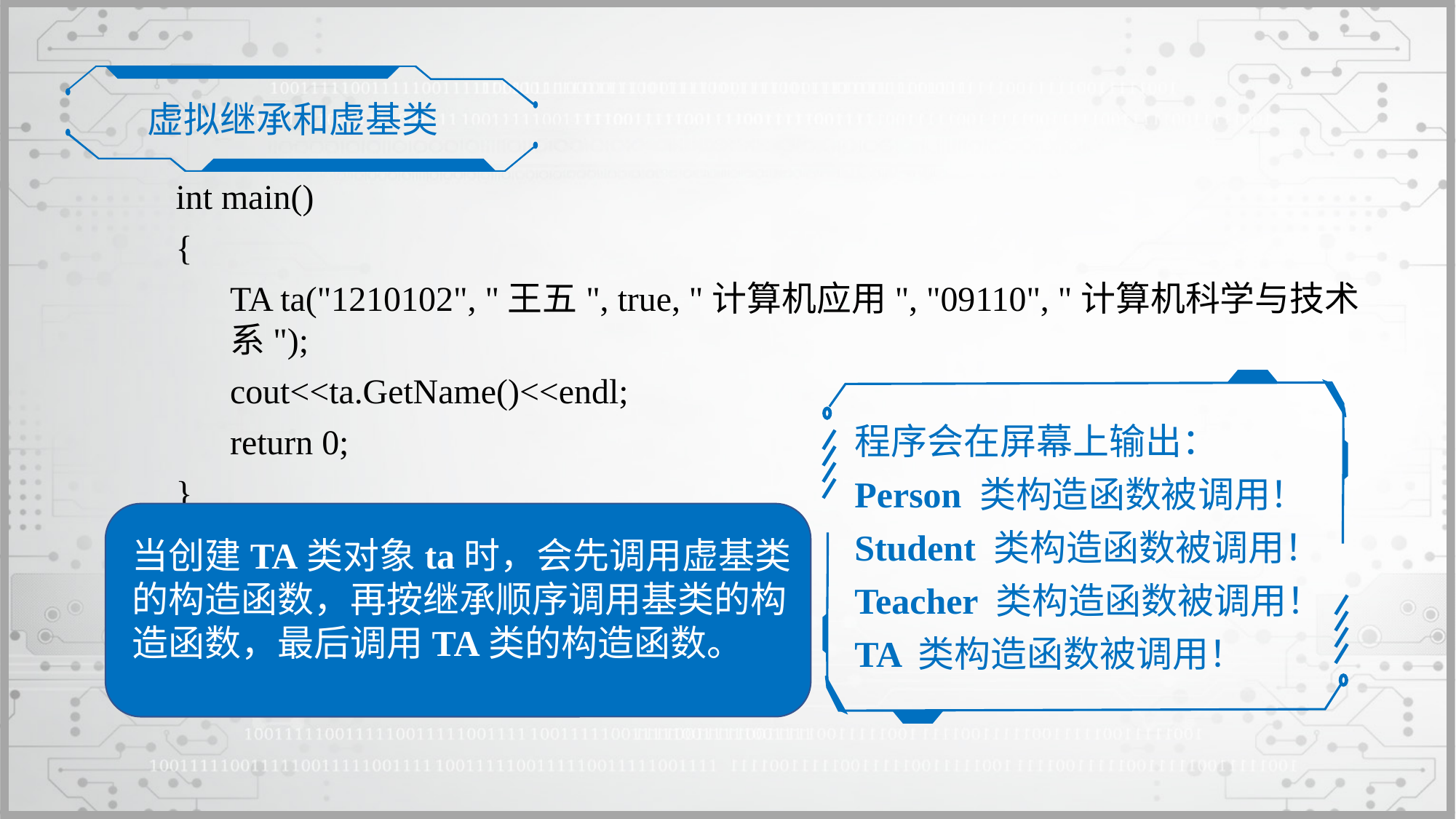

虚拟继承和虚基类
int main()
{
	TA ta("1210102", "王五", true, "计算机应用", "09110", "计算机科学与技术系");
	cout<<ta.GetName()<<endl;
	return 0;
}

程序会在屏幕上输出：
Person 类构造函数被调用！
Student 类构造函数被调用！
Teacher 类构造函数被调用！
TA 类构造函数被调用！

当创建TA类对象ta时，会先调用虚基类的构造函数，再按继承顺序调用基类的构造函数，最后调用TA类的构造函数。